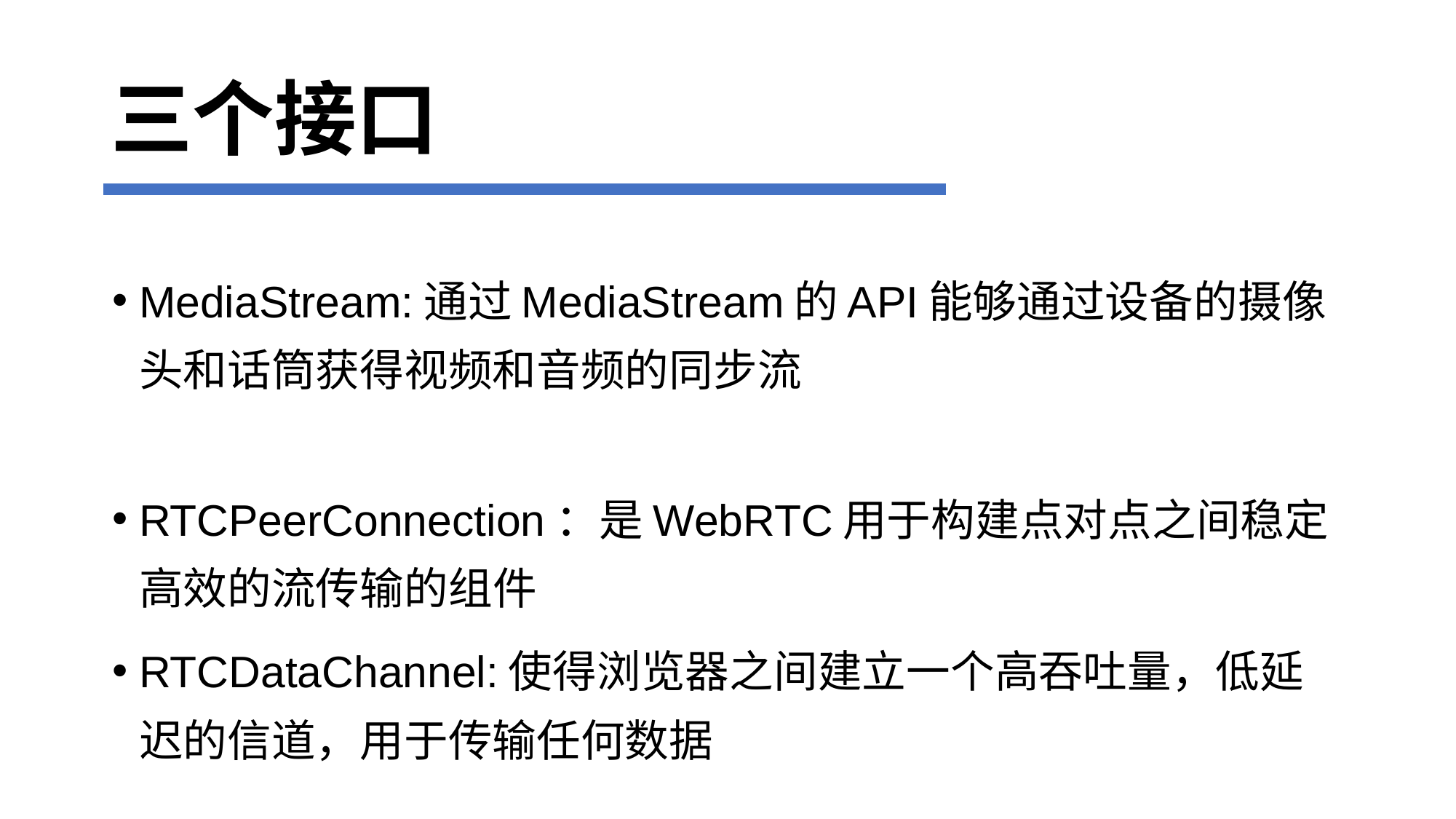

# 三个接口
MediaStream:通过MediaStream的API能够通过设备的摄像头和话筒获得视频和音频的同步流

RTCPeerConnection：是WebRTC用于构建点对点之间稳定高效的流传输的组件
RTCDataChannel:使得浏览器之间建立一个高吞吐量，低延迟的信道，用于传输任何数据